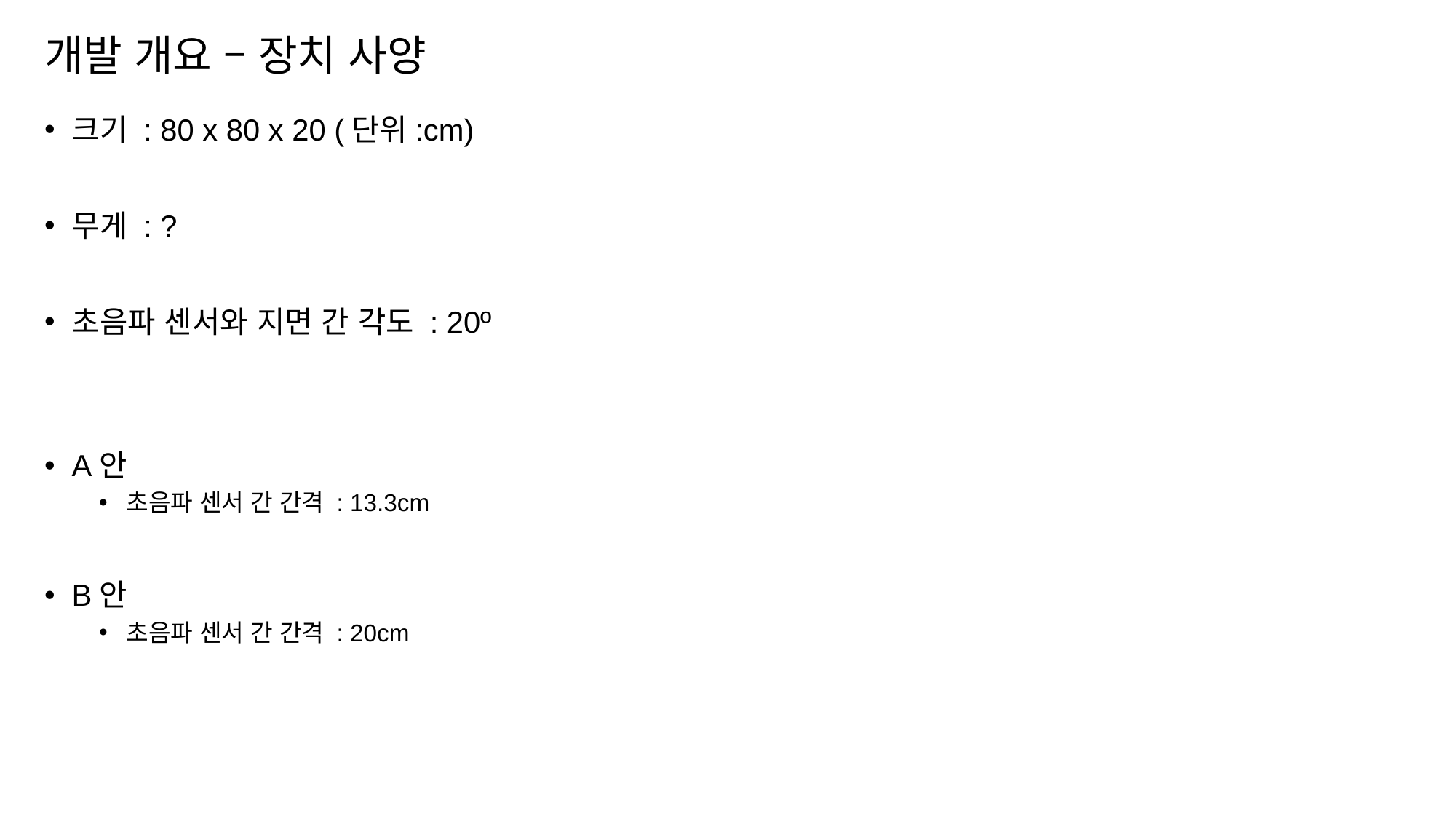

# 개발 개요 – 장치 사양
크기 : 80 x 80 x 20 (단위:cm)

무게 : ?

초음파 센서와 지면 간 각도 : 20º

A안
초음파 센서 간 간격 : 13.3cm

B안
초음파 센서 간 간격 : 20cm